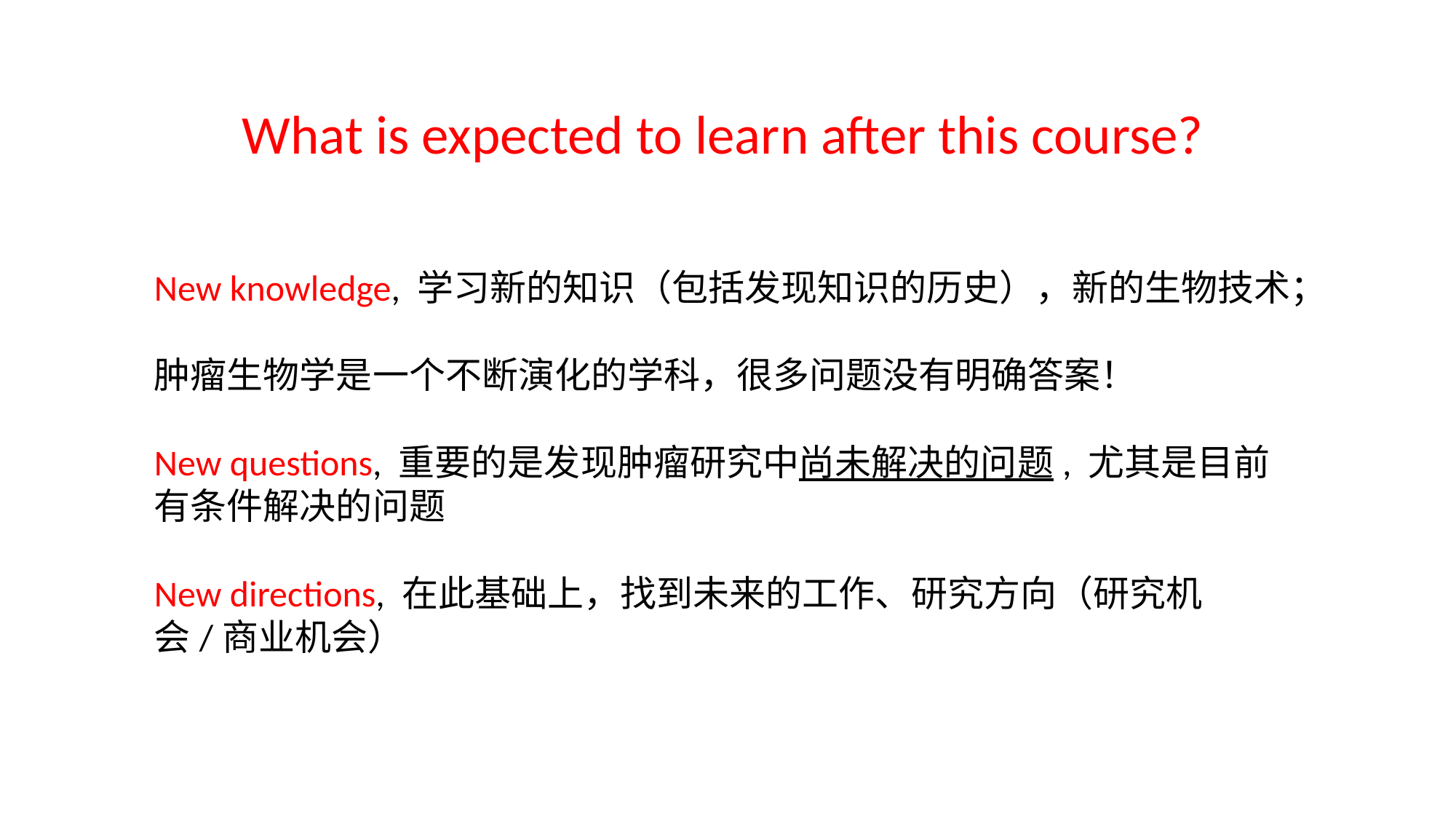

What is expected to learn after this course?
New knowledge, 学习新的知识（包括发现知识的历史），新的生物技术；

肿瘤生物学是一个不断演化的学科，很多问题没有明确答案！

New questions, 重要的是发现肿瘤研究中尚未解决的问题, 尤其是目前有条件解决的问题

New directions, 在此基础上，找到未来的工作、研究方向（研究机会/商业机会）